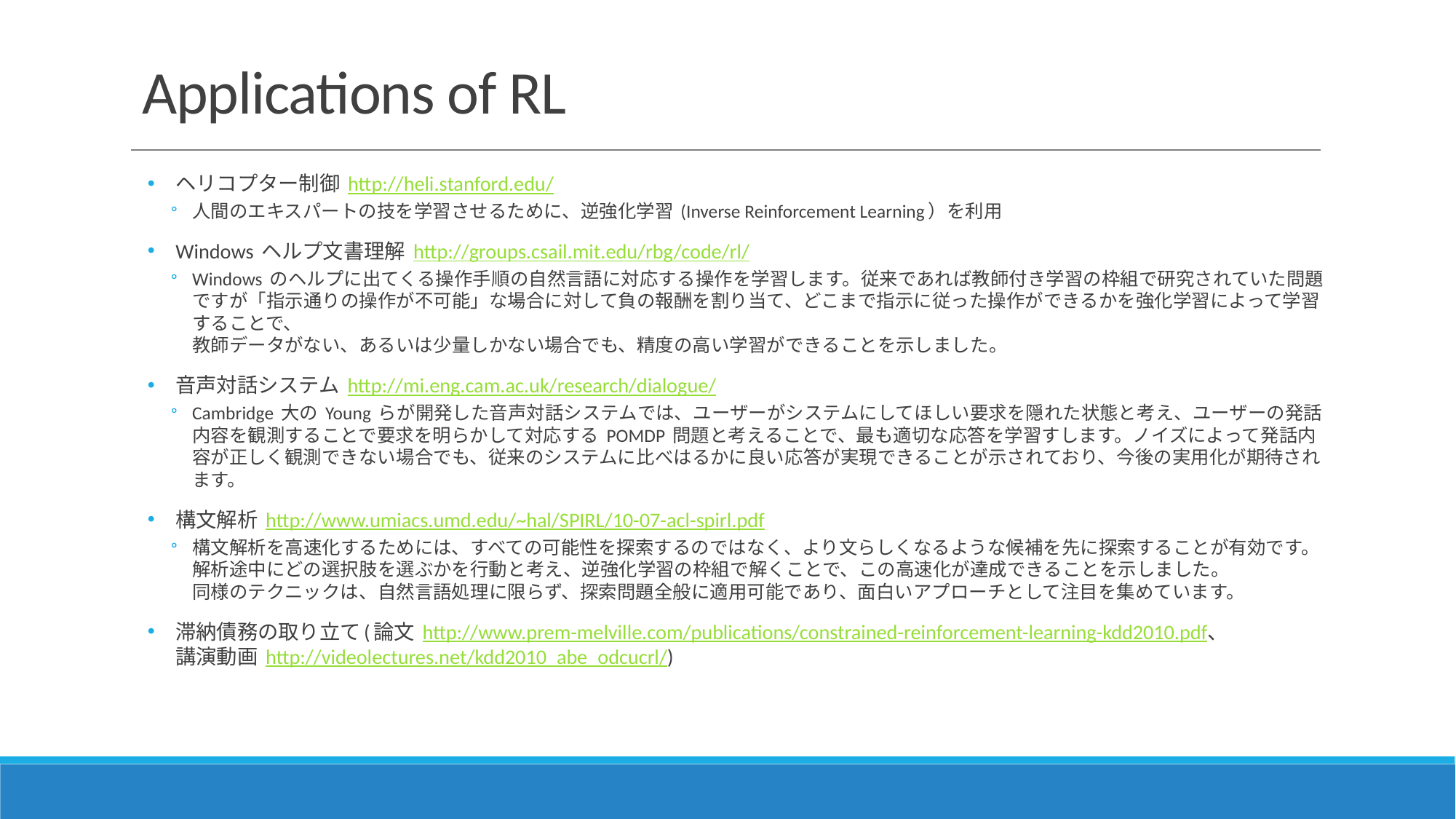

# Applications of RL
ヘリコプター制御 http://heli.stanford.edu/
人間のエキスパートの技を学習させるために、逆強化学習 (Inverse Reinforcement Learning）を利用
Windows ヘルプ文書理解 http://groups.csail.mit.edu/rbg/code/rl/
Windows のヘルプに出てくる操作手順の自然言語に対応する操作を学習します。従来であれば教師付き学習の枠組で研究されていた問題ですが「指示通りの操作が不可能」な場合に対して負の報酬を割り当て、どこまで指示に従った操作ができるかを強化学習によって学習することで、
教師データがない、あるいは少量しかない場合でも、精度の高い学習ができることを示しました。
音声対話システム http://mi.eng.cam.ac.uk/research/dialogue/
Cambridge 大の Young らが開発した音声対話システムでは、ユーザーがシステムにしてほしい要求を隠れた状態と考え、ユーザーの発話内容を観測することで要求を明らかして対応する POMDP 問題と考えることで、最も適切な応答を学習すします。ノイズによって発話内容が正しく観測できない場合でも、従来のシステムに比べはるかに良い応答が実現できることが示されており、今後の実用化が期待されます。
構文解析 http://www.umiacs.umd.edu/~hal/SPIRL/10-07-acl-spirl.pdf
構文解析を高速化するためには、すべての可能性を探索するのではなく、より文らしくなるような候補を先に探索することが有効です。
解析途中にどの選択肢を選ぶかを行動と考え、逆強化学習の枠組で解くことで、この高速化が達成できることを示しました。
同様のテクニックは、自然言語処理に限らず、探索問題全般に適用可能であり、面白いアプローチとして注目を集めています。
滞納債務の取り立て(論文 http://www.prem-melville.com/publications/constrained-reinforcement-learning-kdd2010.pdf、
講演動画 http://videolectures.net/kdd2010_abe_odcucrl/)